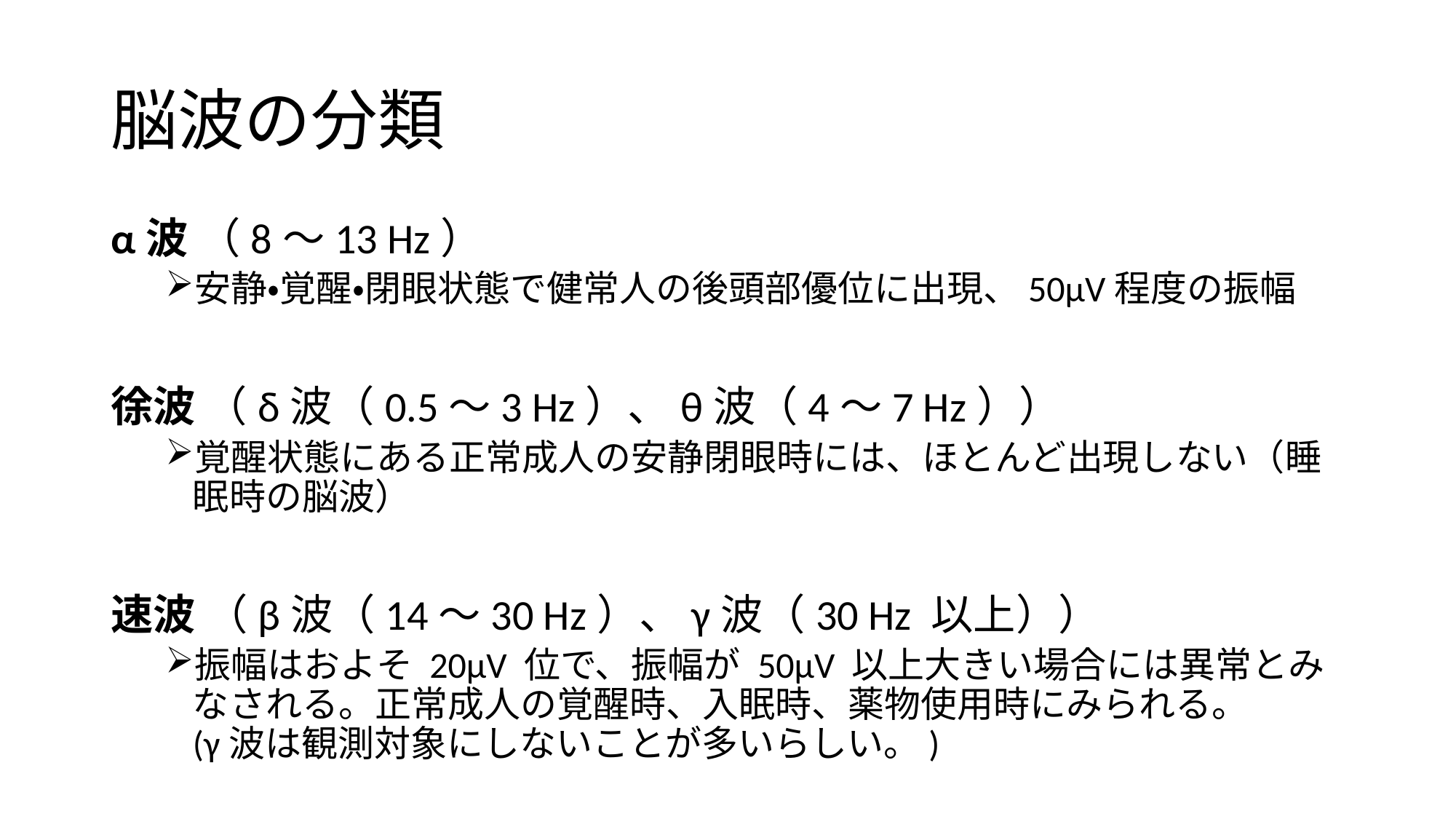

# 脳波の分類
α波 （8～13 Hz）
安静・覚醒・閉眼状態で健常人の後頭部優位に出現、50μV程度の振幅

徐波 （δ波（0.5～3 Hz）、θ波（4～7 Hz））
覚醒状態にある正常成人の安静閉眼時には、ほとんど出現しない（睡眠時の脳波）

速波 （β波（14～30 Hz）、γ波（30 Hz 以上））
振幅はおよそ 20μV 位で、振幅が 50μV 以上大きい場合には異常とみなされる。正常成人の覚醒時、入眠時、薬物使用時にみられる。
(γ波は観測対象にしないことが多いらしい。)